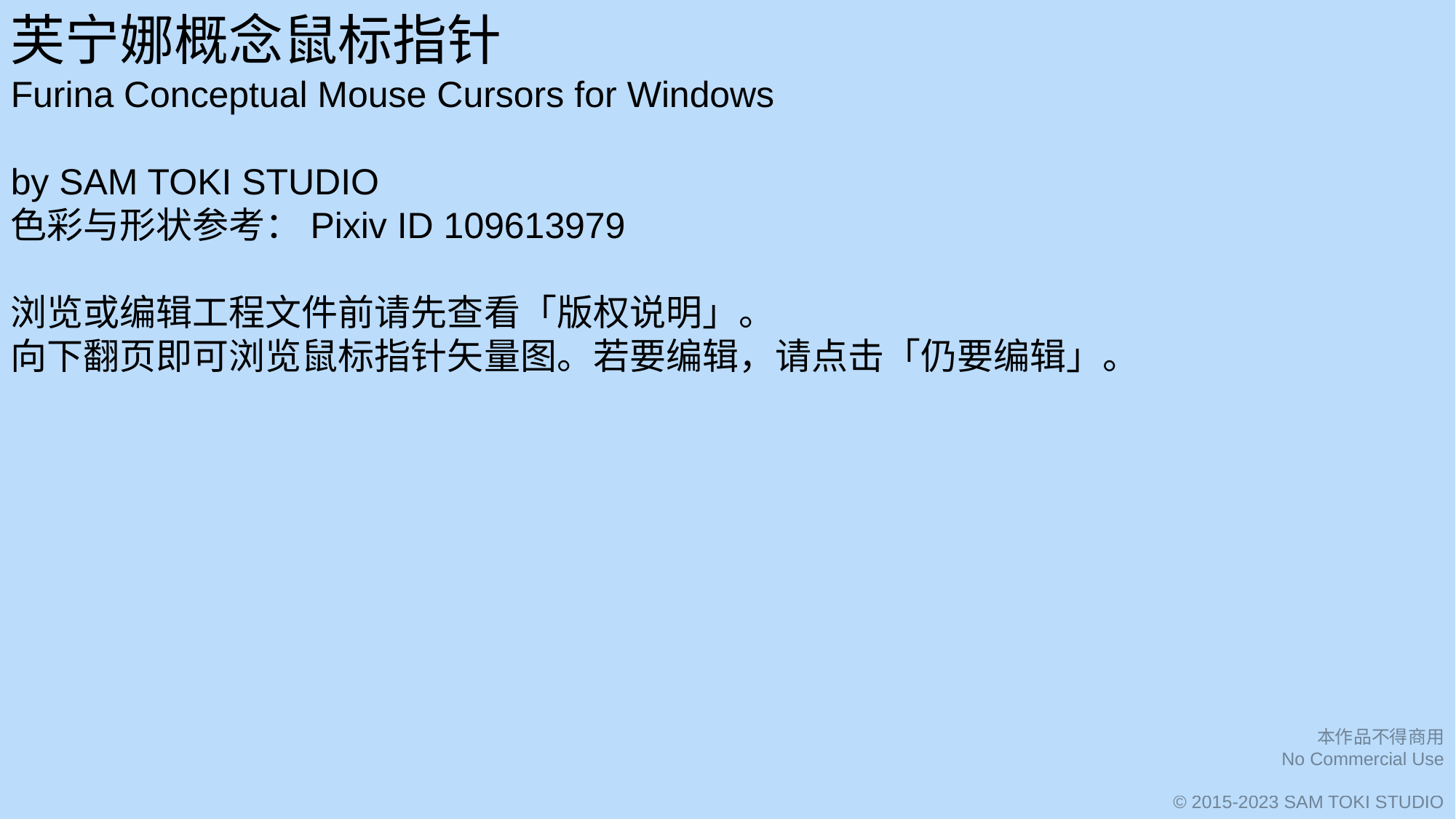

芙宁娜概念鼠标指针
Furina Conceptual Mouse Cursors for Windows

by SAM TOKI STUDIO
色彩与形状参考：Pixiv ID 109613979

浏览或编辑工程文件前请先查看「版权说明」。
向下翻页即可浏览鼠标指针矢量图。若要编辑，请点击「仍要编辑」。